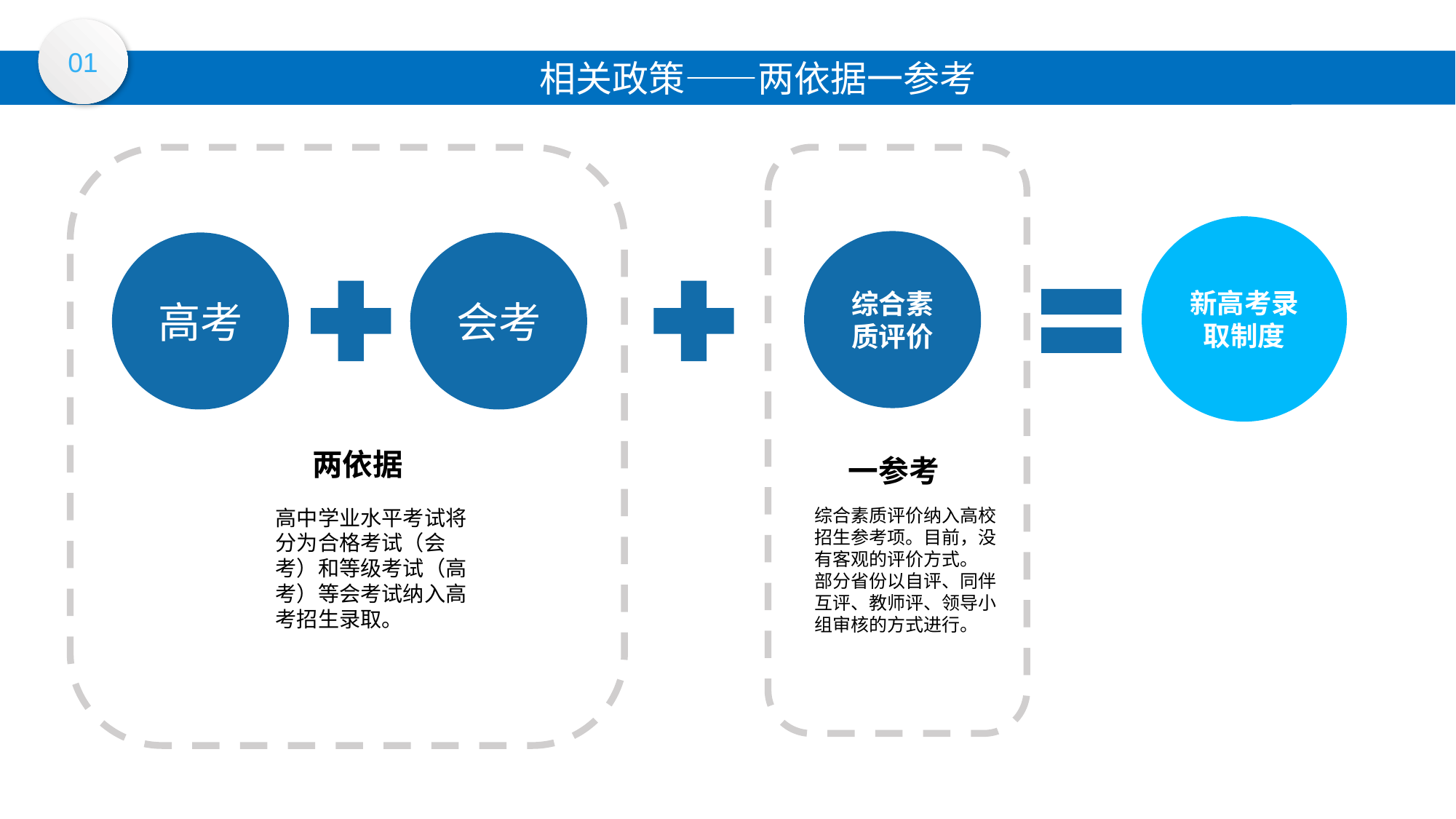

01
相关政策——两依据一参考

新高考录取制度
综合素质评价
高考
会考

两依据
一参考
高中学业水平考试将分为合格考试（会考）和等级考试（高考）等会考试纳入高考招生录取。
综合素质评价纳入高校招生参考项。目前，没有客观的评价方式。
部分省份以自评、同伴互评、教师评、领导小组审核的方式进行。